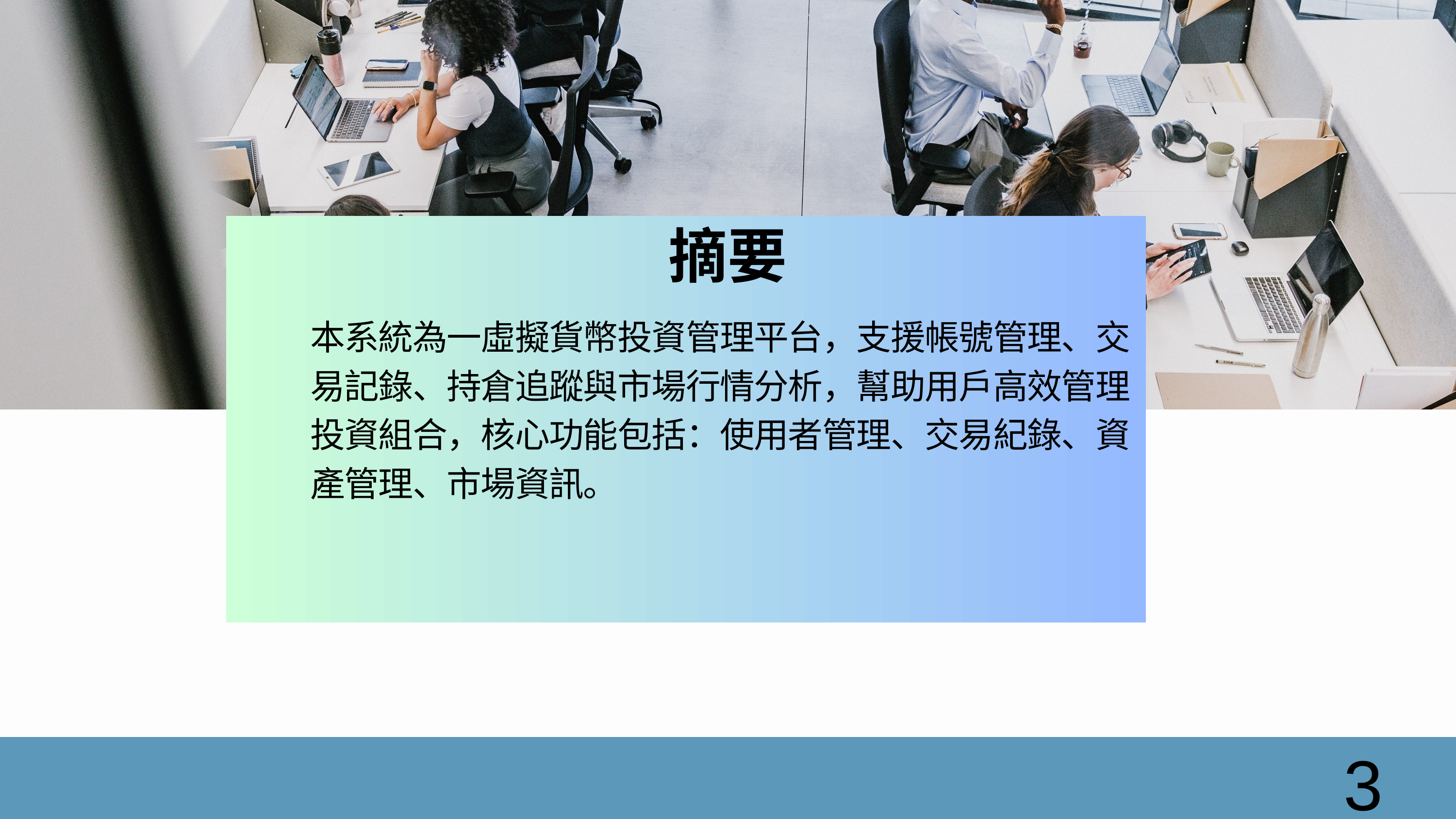

摘要

本系統為一虛擬貨幣投資管理平台，支援帳號管理、交易記錄、持倉追蹤與市場行情分析，幫助用戶高效管理投資組合，核心功能包括：使用者管理、交易紀錄、資產管理、市場資訊。

3